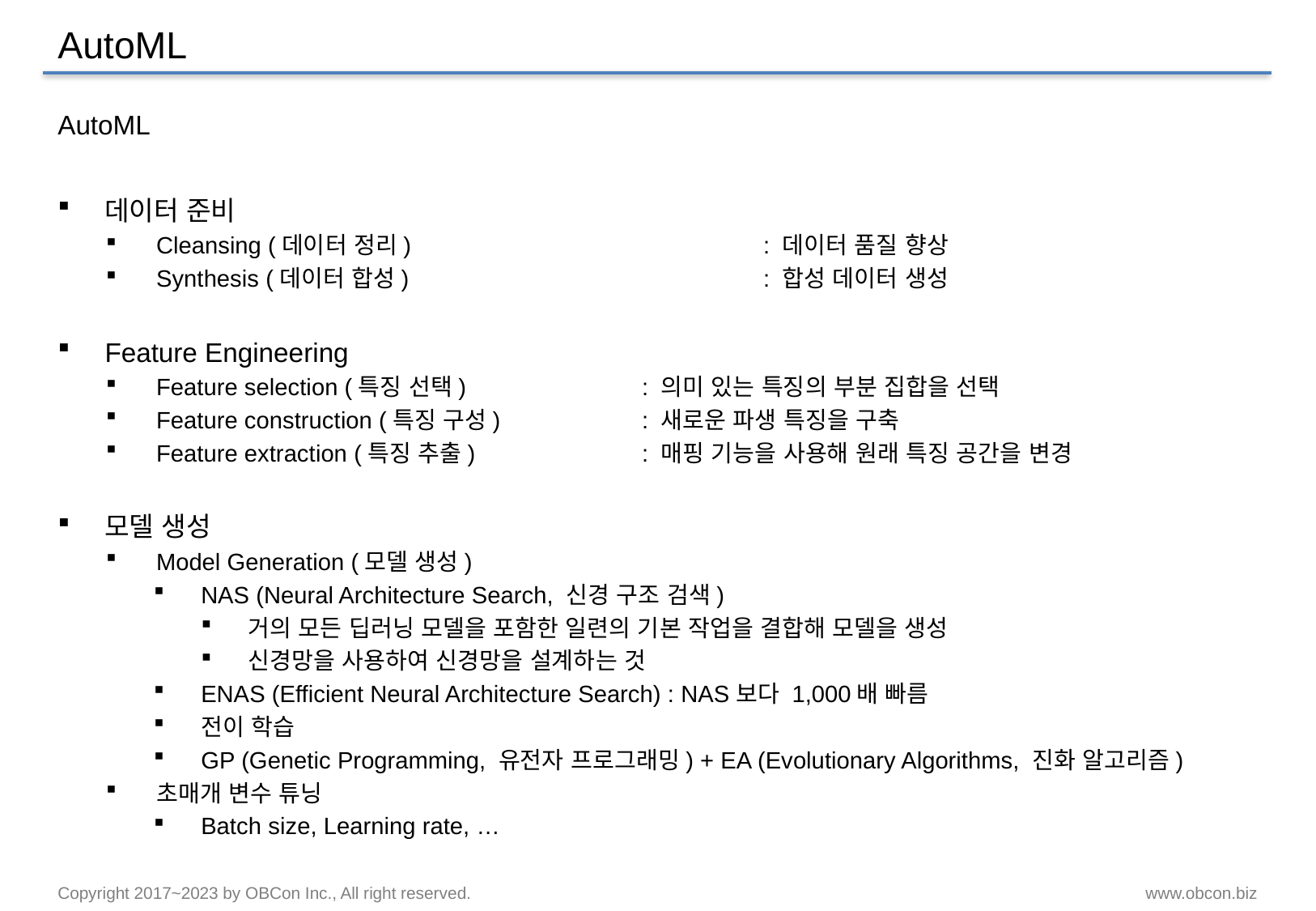

# AutoML
AutoML
데이터 준비
Cleansing (데이터 정리)			: 데이터 품질 향상
Synthesis (데이터 합성)			: 합성 데이터 생성

Feature Engineering
Feature selection (특징 선택)		: 의미 있는 특징의 부분 집합을 선택
Feature construction (특징 구성)		: 새로운 파생 특징을 구축
Feature extraction (특징 추출)		: 매핑 기능을 사용해 원래 특징 공간을 변경

모델 생성
Model Generation (모델 생성)
NAS (Neural Architecture Search, 신경 구조 검색)
거의 모든 딥러닝 모델을 포함한 일련의 기본 작업을 결합해 모델을 생성
신경망을 사용하여 신경망을 설계하는 것
ENAS (Efficient Neural Architecture Search) : NAS보다 1,000배 빠름
전이 학습
GP (Genetic Programming, 유전자 프로그래밍) + EA (Evolutionary Algorithms, 진화 알고리즘)
초매개 변수 튜닝
Batch size, Learning rate, …